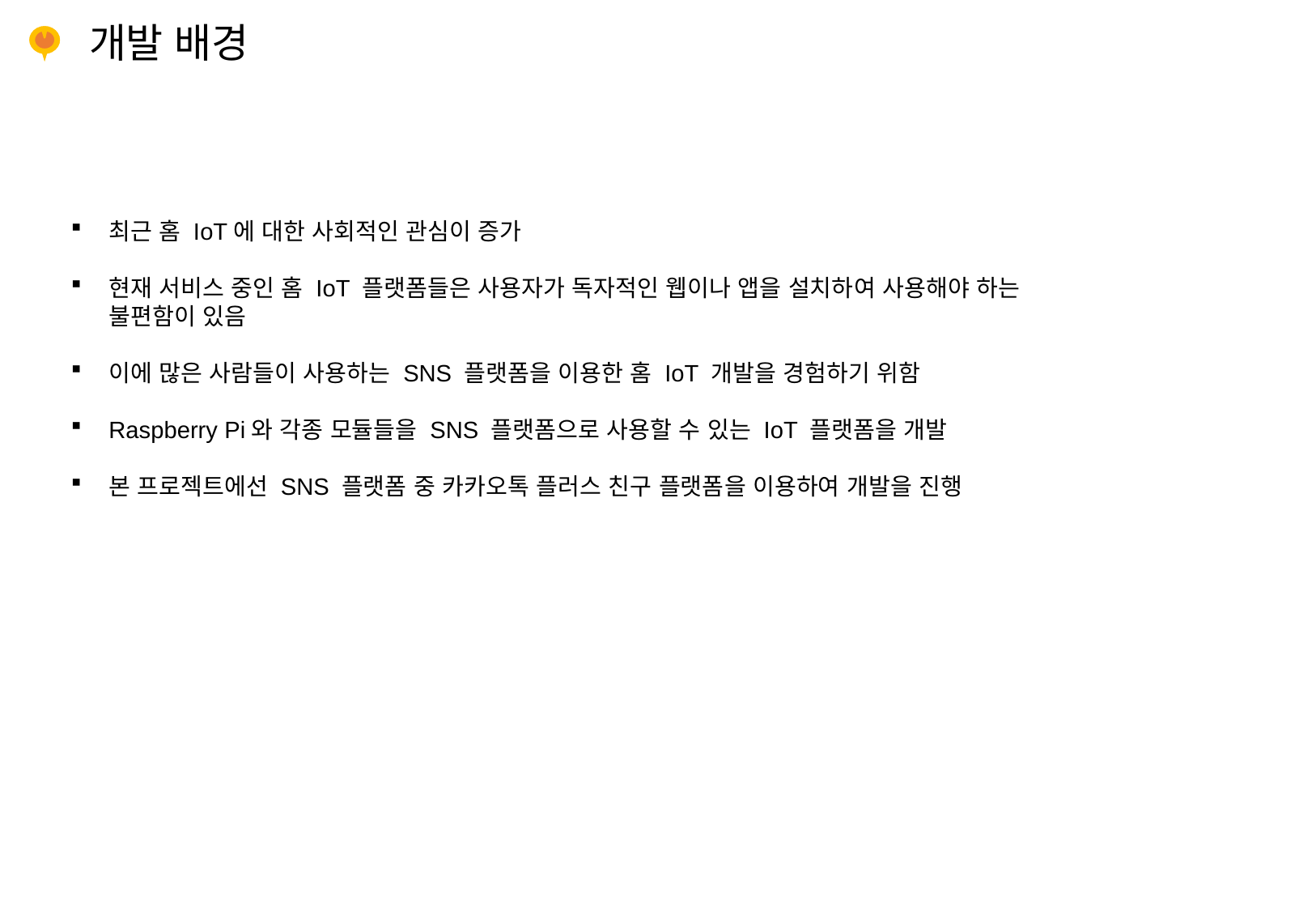

# 개발 배경
최근 홈 IoT에 대한 사회적인 관심이 증가

현재 서비스 중인 홈 IoT 플랫폼들은 사용자가 독자적인 웹이나 앱을 설치하여 사용해야 하는 불편함이 있음

이에 많은 사람들이 사용하는 SNS 플랫폼을 이용한 홈 IoT 개발을 경험하기 위함

Raspberry Pi와 각종 모듈들을 SNS 플랫폼으로 사용할 수 있는 IoT 플랫폼을 개발

본 프로젝트에선 SNS 플랫폼 중 카카오톡 플러스 친구 플랫폼을 이용하여 개발을 진행